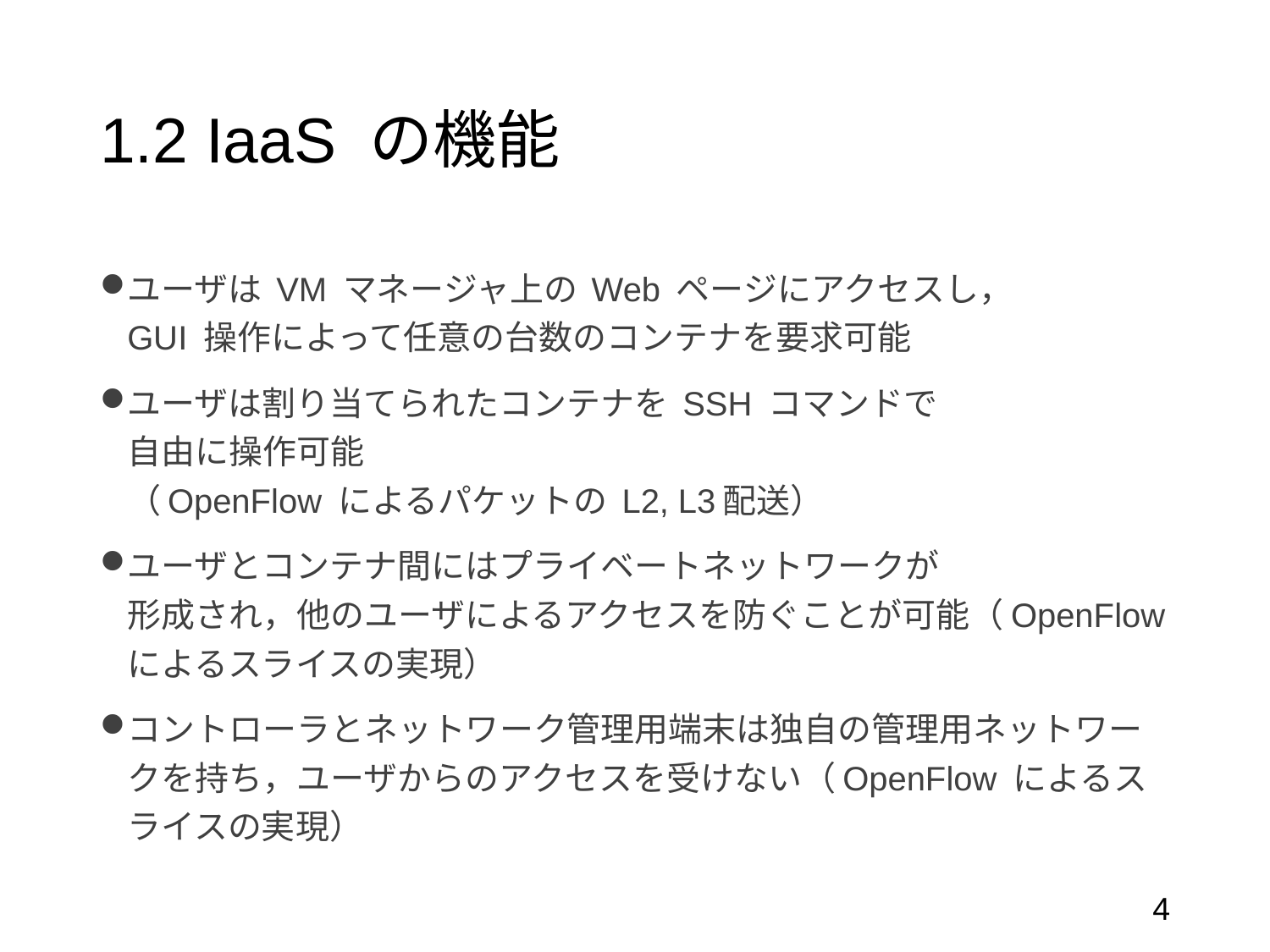

# 1.2 IaaS の機能
ユーザは VM マネージャ上の Web ページにアクセスし，
GUI 操作によって任意の台数のコンテナを要求可能
ユーザは割り当てられたコンテナを SSH コマンドで
自由に操作可能
（OpenFlow によるパケットの L2, L3配送）
ユーザとコンテナ間にはプライベートネットワークが
形成され，他のユーザによるアクセスを防ぐことが可能（OpenFlow によるスライスの実現）
コントローラとネットワーク管理用端末は独自の管理用ネットワークを持ち，ユーザからのアクセスを受けない（OpenFlow によるスライスの実現）

4